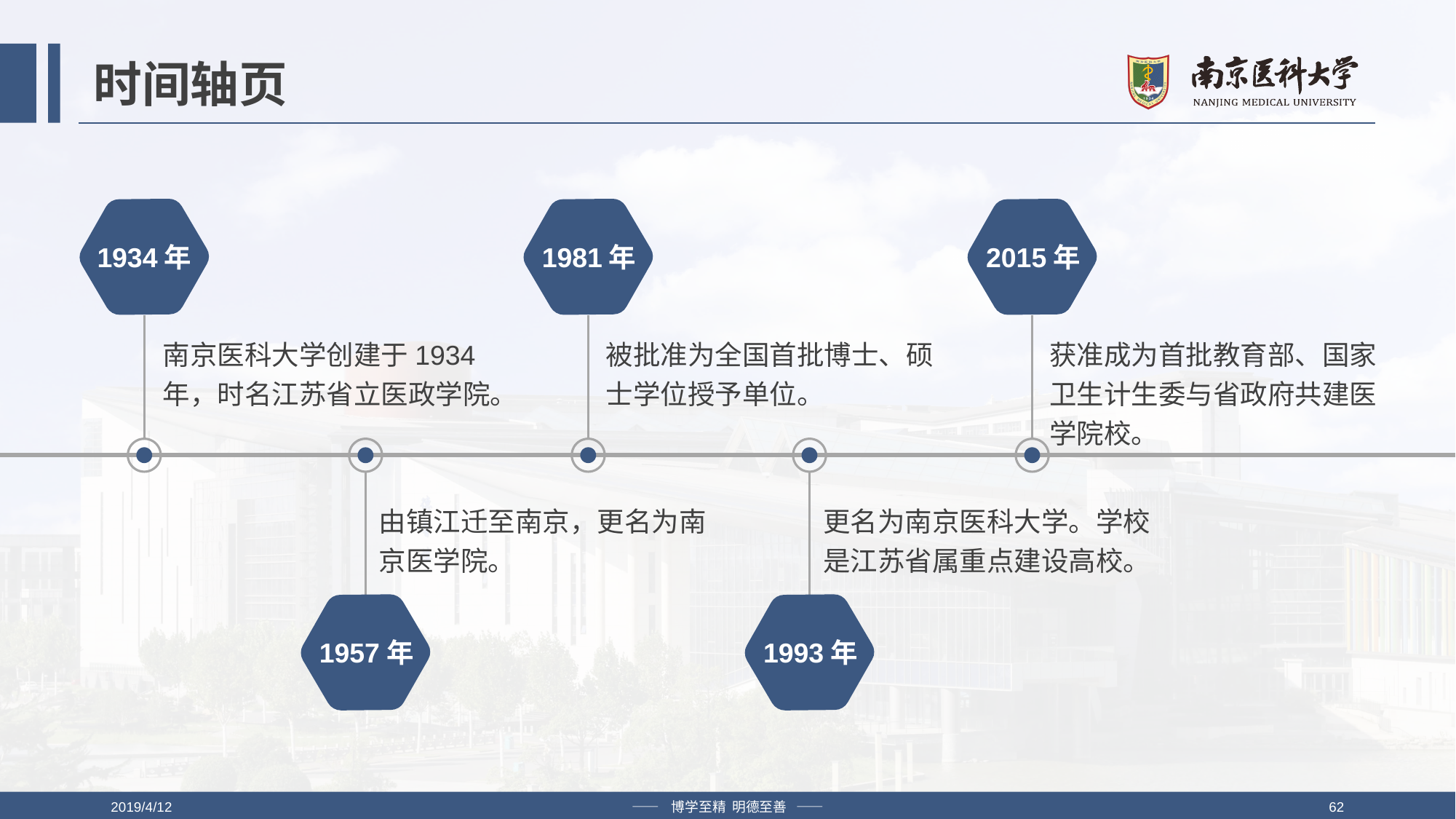

# 时间轴页

1934年
1981年
2015年
南京医科大学创建于1934年，时名江苏省立医政学院。
被批准为全国首批博士、硕士学位授予单位。
获准成为首批教育部、国家卫生计生委与省政府共建医学院校。

由镇江迁至南京，更名为南京医学院。
更名为南京医科大学。学校是江苏省属重点建设高校。

1957年
1993年
2019/4/12
——   博学至精  明德至善   ——
62